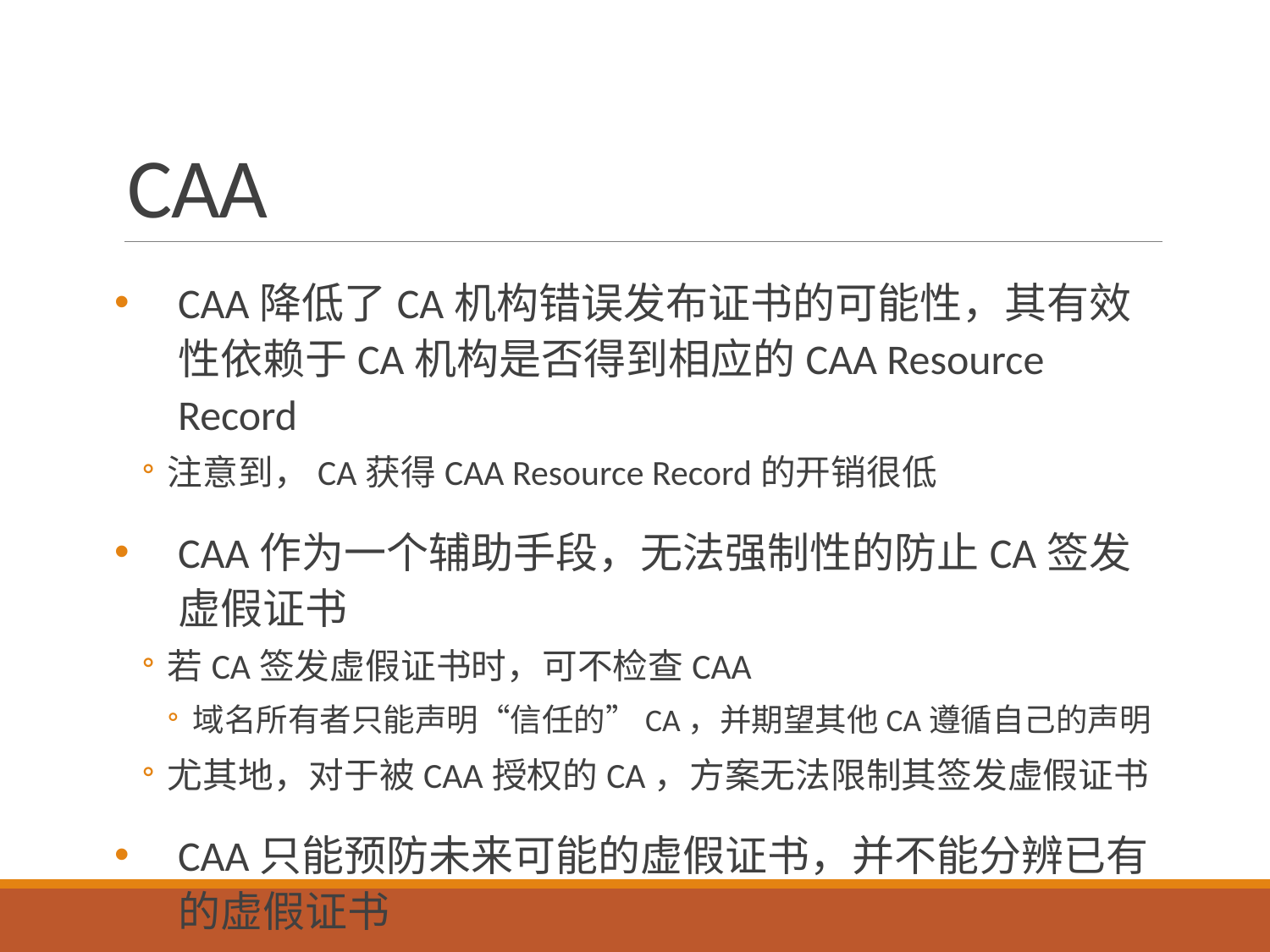

# CAA
CAA降低了CA机构错误发布证书的可能性，其有效性依赖于CA机构是否得到相应的CAA Resource Record
注意到，CA获得CAA Resource Record的开销很低
CAA作为一个辅助手段，无法强制性的防止CA签发虚假证书
若CA签发虚假证书时，可不检查CAA
域名所有者只能声明“信任的”CA，并期望其他CA遵循自己的声明
尤其地，对于被CAA授权的CA，方案无法限制其签发虚假证书
CAA只能预防未来可能的虚假证书，并不能分辨已有的虚假证书